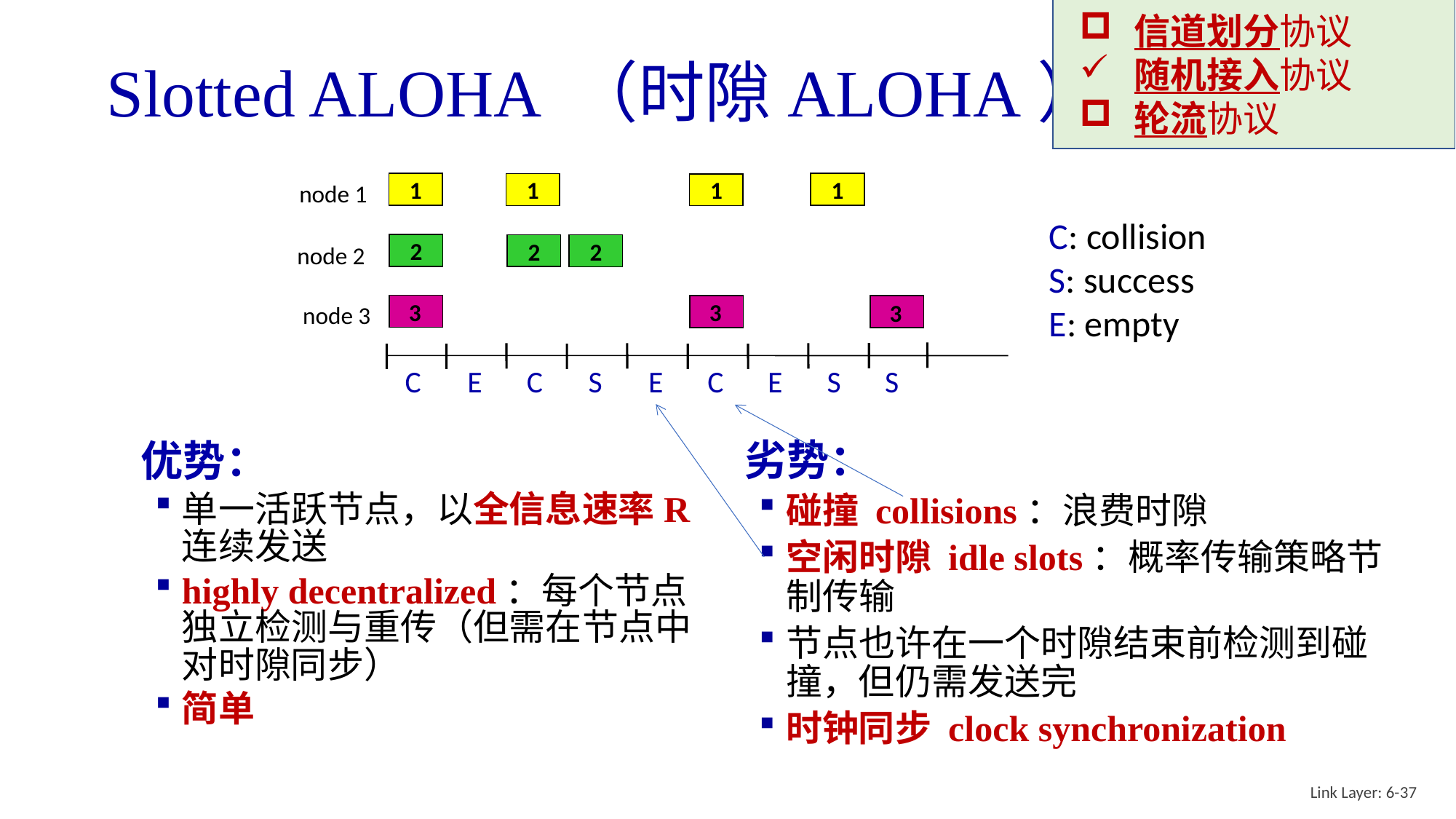

信道划分协议
随机接入协议
轮流协议
# Slotted ALOHA （时隙ALOHA）
1

1

1

1

node 1
C: collision
S: success
E: empty
2

2

2

node 2
3

3

3

node 3

E
E
E
C
C
S
C
S
S
劣势：
碰撞 collisions：浪费时隙
空闲时隙 idle slots：概率传输策略节制传输
节点也许在一个时隙结束前检测到碰撞，但仍需发送完
时钟同步 clock synchronization
优势：
单一活跃节点，以全信息速率R连续发送
highly decentralized：每个节点独立检测与重传（但需在节点中对时隙同步）
简单

Link Layer: 6-37